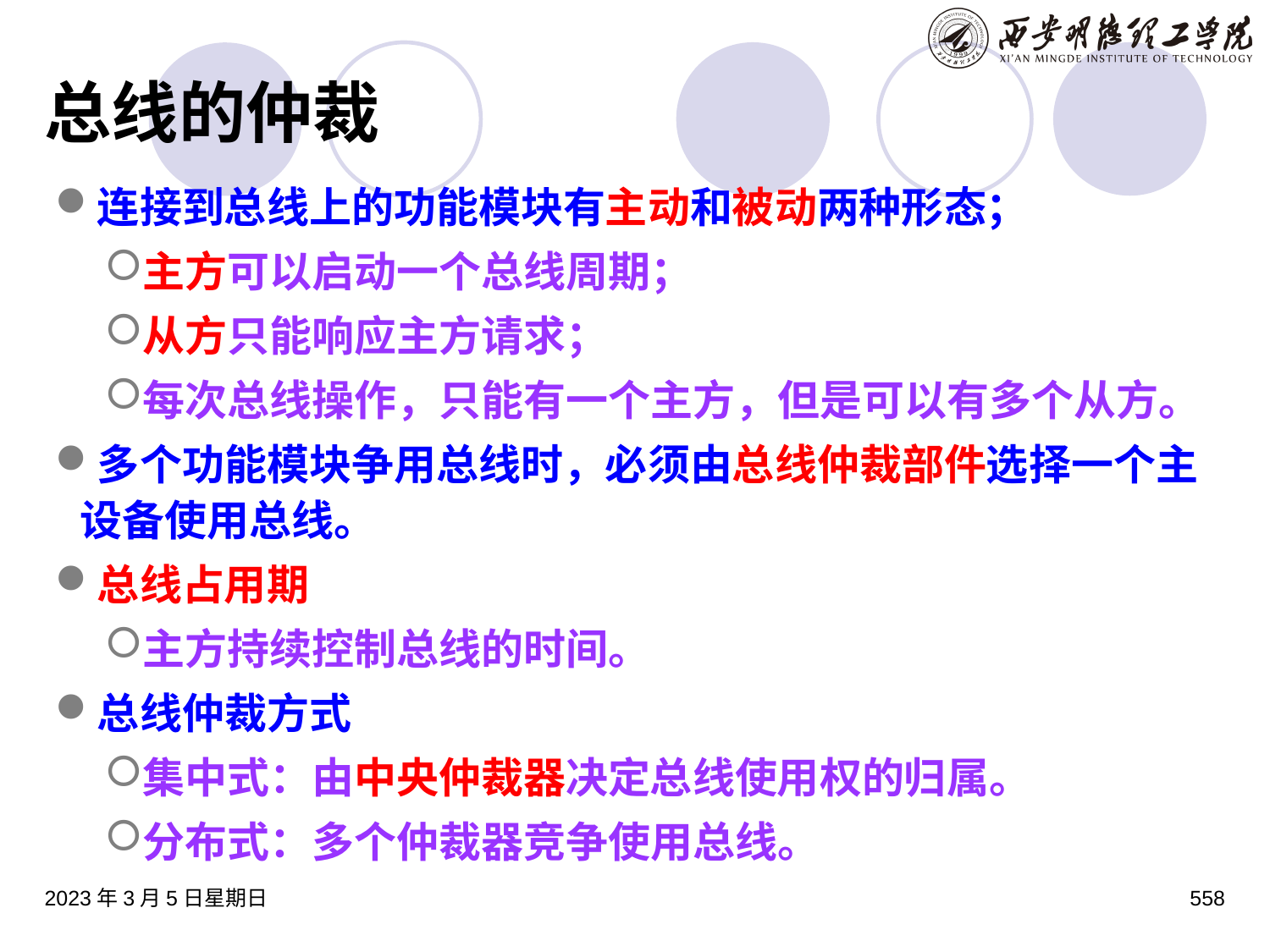

# 总线的仲裁
连接到总线上的功能模块有主动和被动两种形态；
主方可以启动一个总线周期；
从方只能响应主方请求；
每次总线操作，只能有一个主方，但是可以有多个从方。
多个功能模块争用总线时，必须由总线仲裁部件选择一个主设备使用总线。
总线占用期
主方持续控制总线的时间。
总线仲裁方式
集中式：由中央仲裁器决定总线使用权的归属。
分布式：多个仲裁器竞争使用总线。
2023年3月5日星期日
558